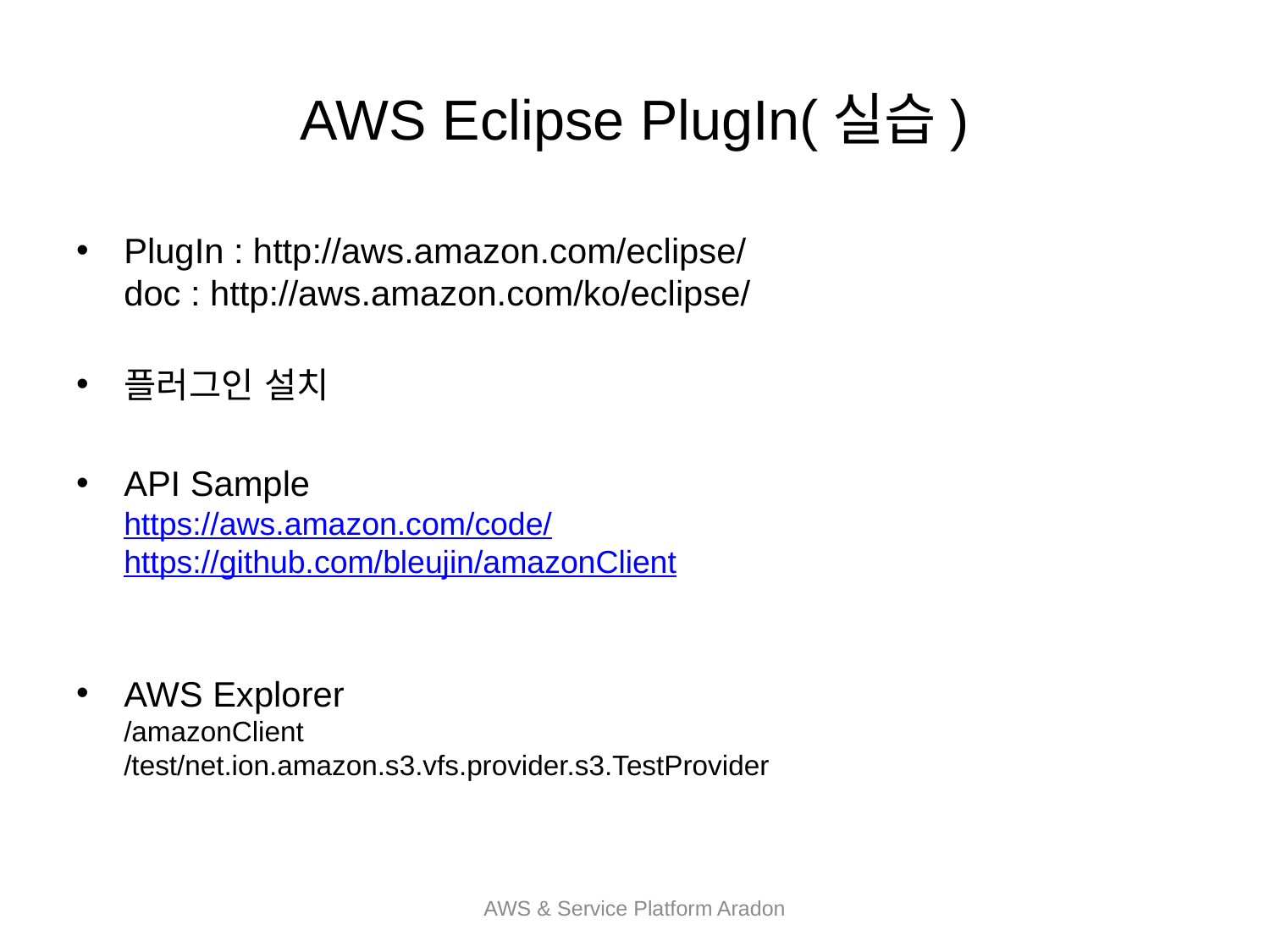

# AWS Eclipse PlugIn(실습)
PlugIn : http://aws.amazon.com/eclipse/
doc : http://aws.amazon.com/ko/eclipse/
플러그인 설치

API Sample
https://aws.amazon.com/code/
https://github.com/bleujin/amazonClient
AWS Explorer
/amazonClient
/test/net.ion.amazon.s3.vfs.provider.s3.TestProvider
AWS & Service Platform Aradon